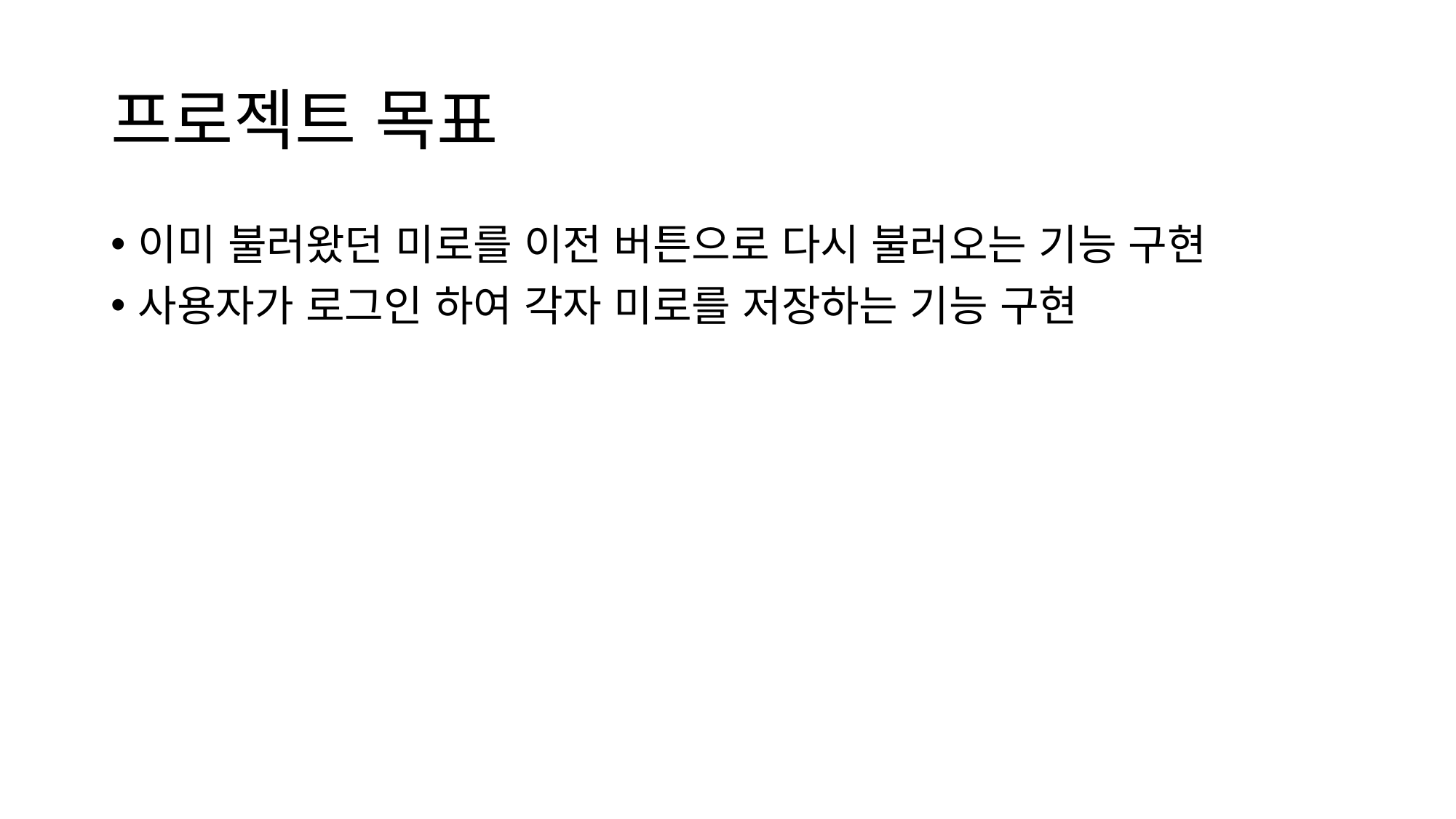

# 프로젝트 목표
이미 불러왔던 미로를 이전 버튼으로 다시 불러오는 기능 구현
사용자가 로그인 하여 각자 미로를 저장하는 기능 구현